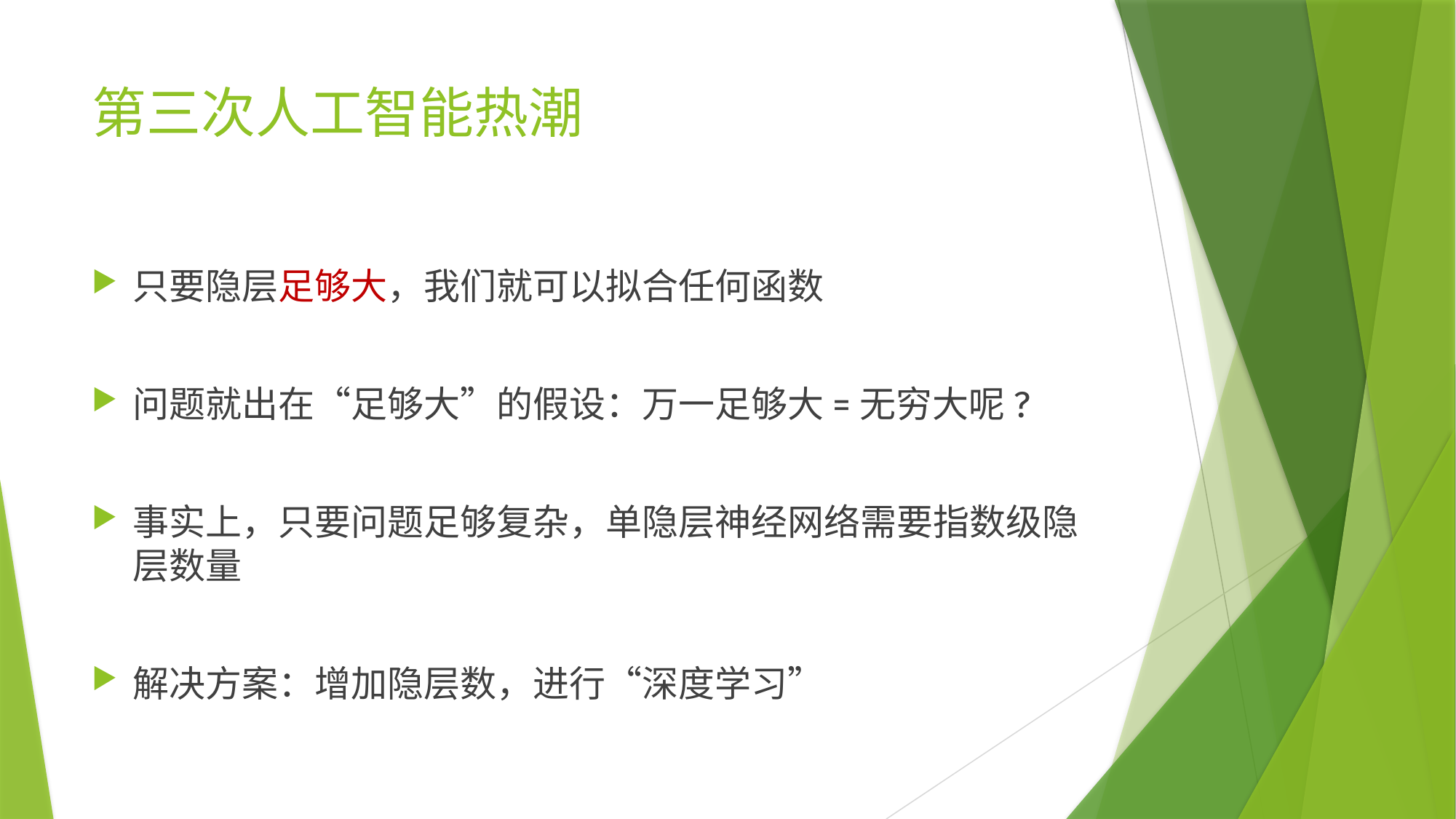

# 第三次人工智能热潮
只要隐层足够大，我们就可以拟合任何函数

问题就出在“足够大”的假设：万一足够大=无穷大呢?

事实上，只要问题足够复杂，单隐层神经网络需要指数级隐层数量

解决方案：增加隐层数，进行“深度学习”